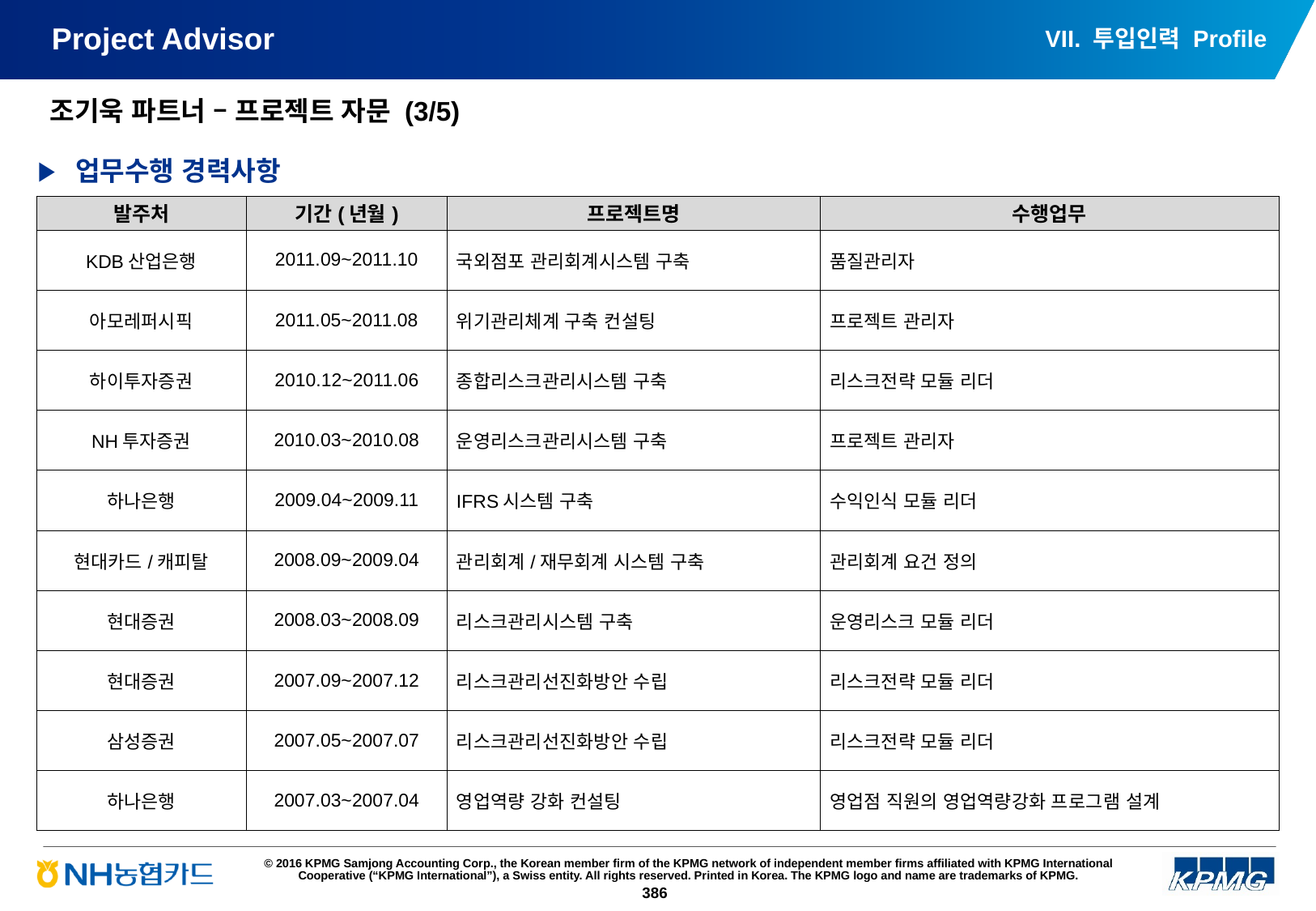

VII. 투입인력 Profile
# Project Advisor
조기욱 파트너 – 프로젝트 자문 (3/5)
업무수행 경력사항
| 발주처 | 기간(년월) | 프로젝트명 | 수행업무 |
| --- | --- | --- | --- |
| KDB산업은행 | 2011.09~2011.10 | 국외점포 관리회계시스템 구축 | 품질관리자 |
| 아모레퍼시픽 | 2011.05~2011.08 | 위기관리체계 구축 컨설팅 | 프로젝트 관리자 |
| 하이투자증권 | 2010.12~2011.06 | 종합리스크관리시스템 구축 | 리스크전략 모듈 리더 |
| NH투자증권 | 2010.03~2010.08 | 운영리스크관리시스템 구축 | 프로젝트 관리자 |
| 하나은행 | 2009.04~2009.11 | IFRS시스템 구축 | 수익인식 모듈 리더 |
| 현대카드/캐피탈 | 2008.09~2009.04 | 관리회계/재무회계 시스템 구축 | 관리회계 요건 정의 |
| 현대증권 | 2008.03~2008.09 | 리스크관리시스템 구축 | 운영리스크 모듈 리더 |
| 현대증권 | 2007.09~2007.12 | 리스크관리선진화방안 수립 | 리스크전략 모듈 리더 |
| 삼성증권 | 2007.05~2007.07 | 리스크관리선진화방안 수립 | 리스크전략 모듈 리더 |
| 하나은행 | 2007.03~2007.04 | 영업역량 강화 컨설팅 | 영업점 직원의 영업역량강화 프로그램 설계 |